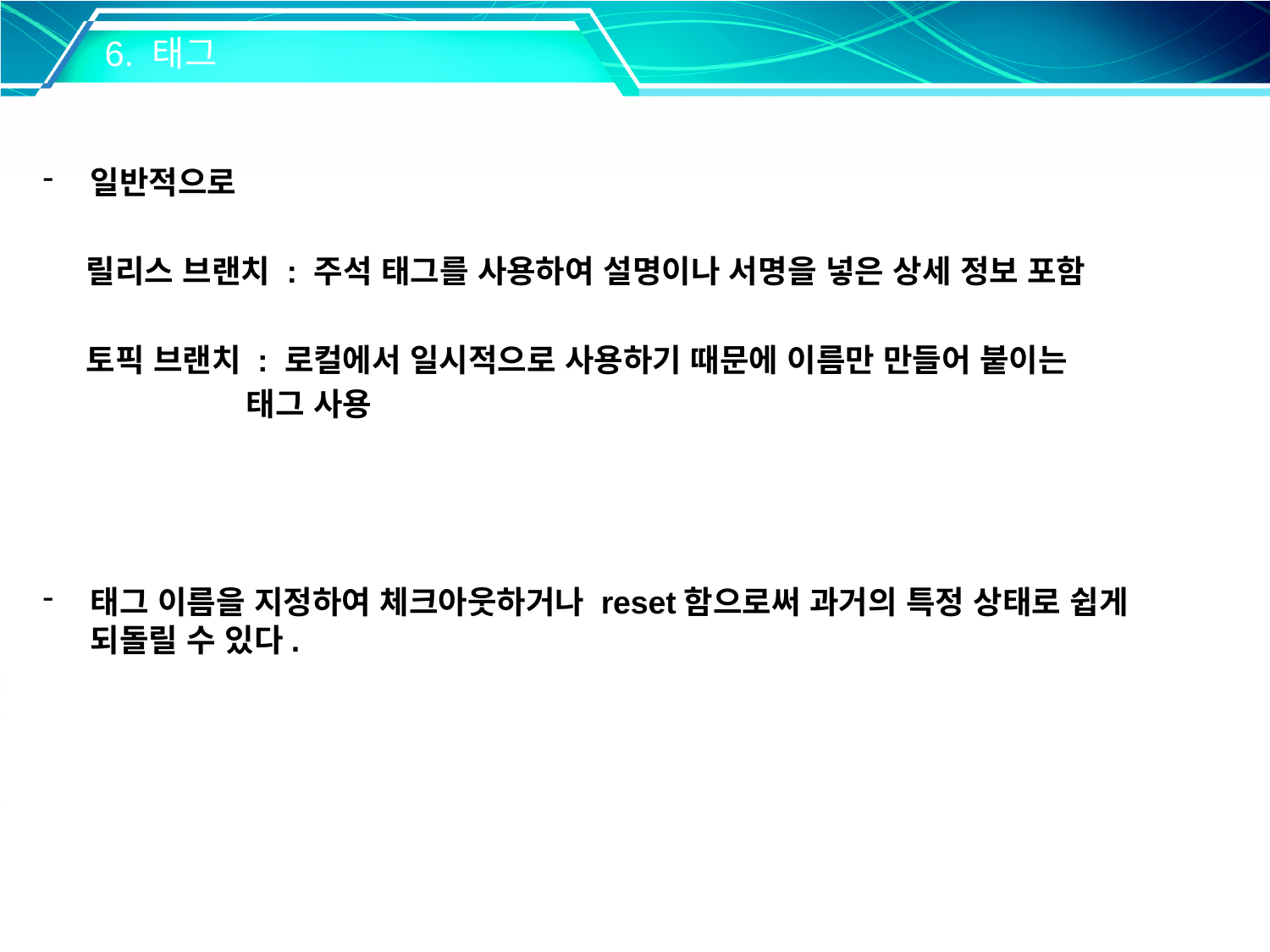

6. 태그
일반적으로

    릴리스 브랜치 : 주석 태그를 사용하여 설명이나 서명을 넣은 상세 정보 포함

    토픽 브랜치 : 로컬에서 일시적으로 사용하기 때문에 이름만 만들어 붙이는
                      태그 사용
태그 이름을 지정하여 체크아웃하거나 reset함으로써 과거의 특정 상태로 쉽게 되돌릴 수 있다.